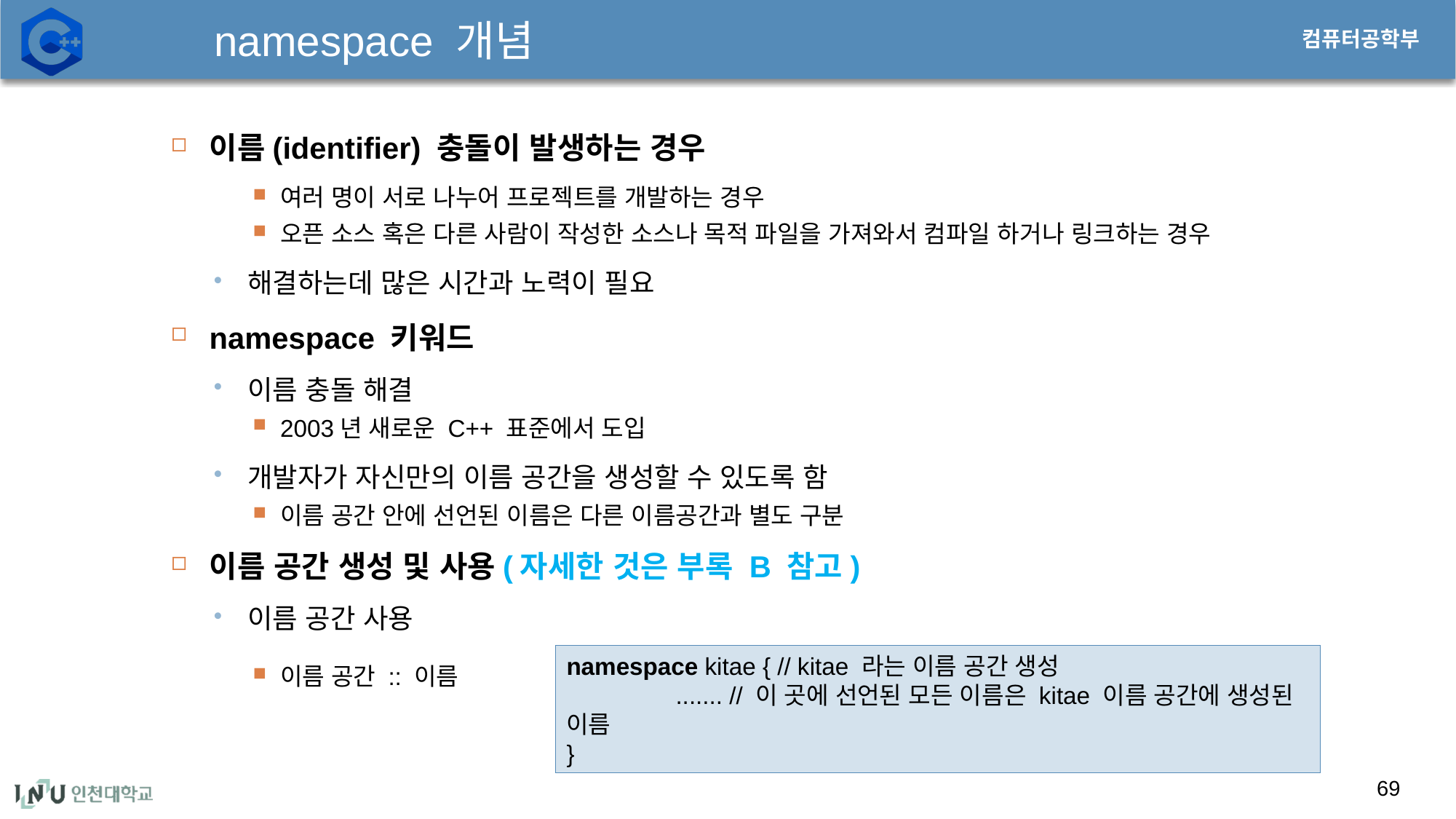

# namespace 개념
이름(identifier) 충돌이 발생하는 경우
여러 명이 서로 나누어 프로젝트를 개발하는 경우
오픈 소스 혹은 다른 사람이 작성한 소스나 목적 파일을 가져와서 컴파일 하거나 링크하는 경우
해결하는데 많은 시간과 노력이 필요
namespace 키워드
이름 충돌 해결
2003년 새로운 C++ 표준에서 도입
개발자가 자신만의 이름 공간을 생성할 수 있도록 함
이름 공간 안에 선언된 이름은 다른 이름공간과 별도 구분
이름 공간 생성 및 사용(자세한 것은 부록 B 참고)
이름 공간 사용
이름 공간 :: 이름
69
namespace kitae { // kitae 라는 이름 공간 생성
	....... // 이 곳에 선언된 모든 이름은 kitae 이름 공간에 생성된 이름
}